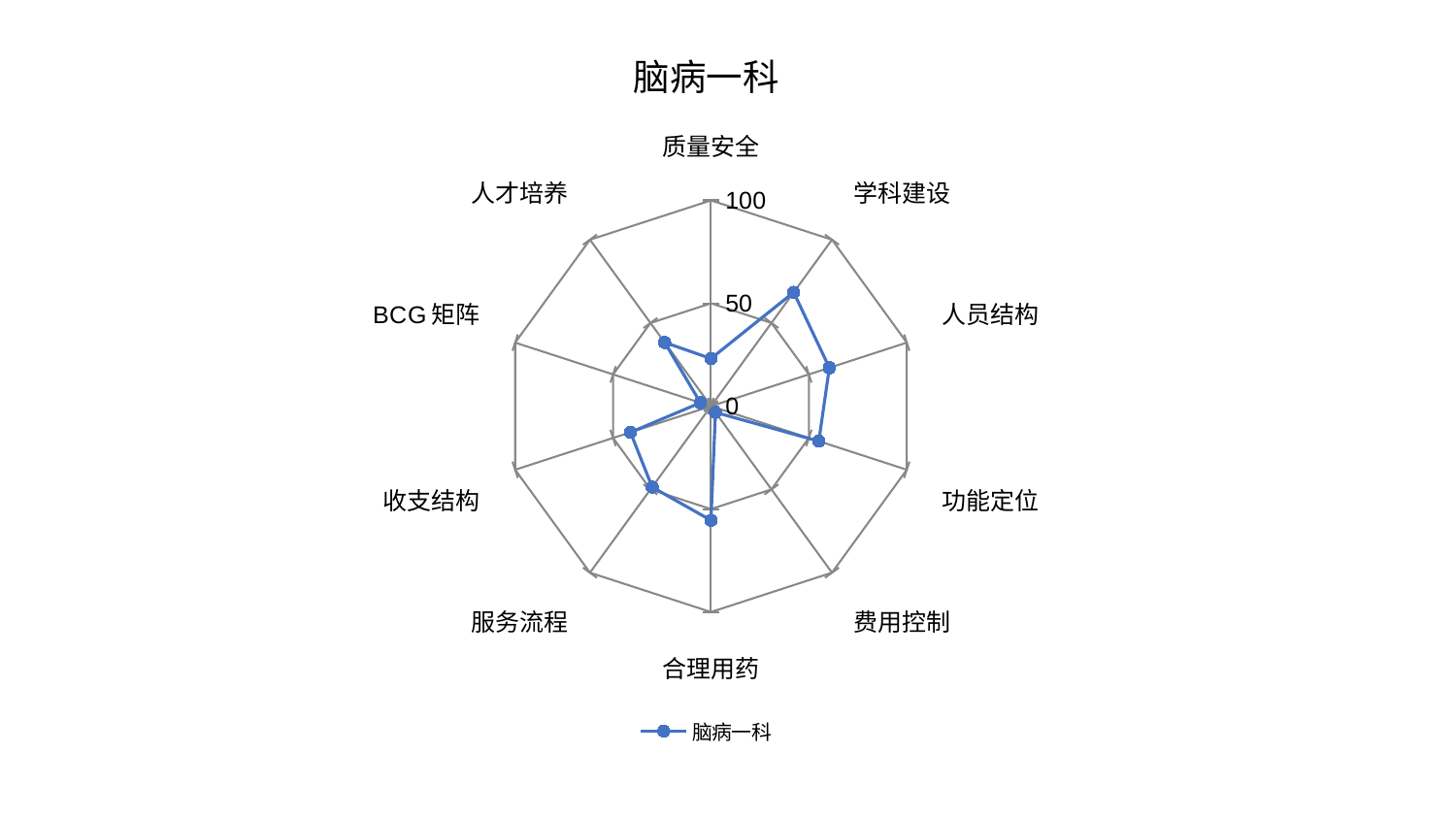

### Chart: 脑病一科

| Category | 脑病一科 |
|---|---|
| 质量安全 | 23.16160985817375 |
| 学科建设 | 68.38467501444802 |
| 人员结构 | 60.469510472327215 |
| 功能定位 | 55.06845561997234 |
| 费用控制 | 3.7244684912381527 |
| 合理用药 | 55.47060019385536 |
| 服务流程 | 48.60277881422621 |
| 收支结构 | 41.10394986208206 |
| BCG矩阵 | 5.397122245449553 |
| 人才培养 | 38.26835827279725 |
140